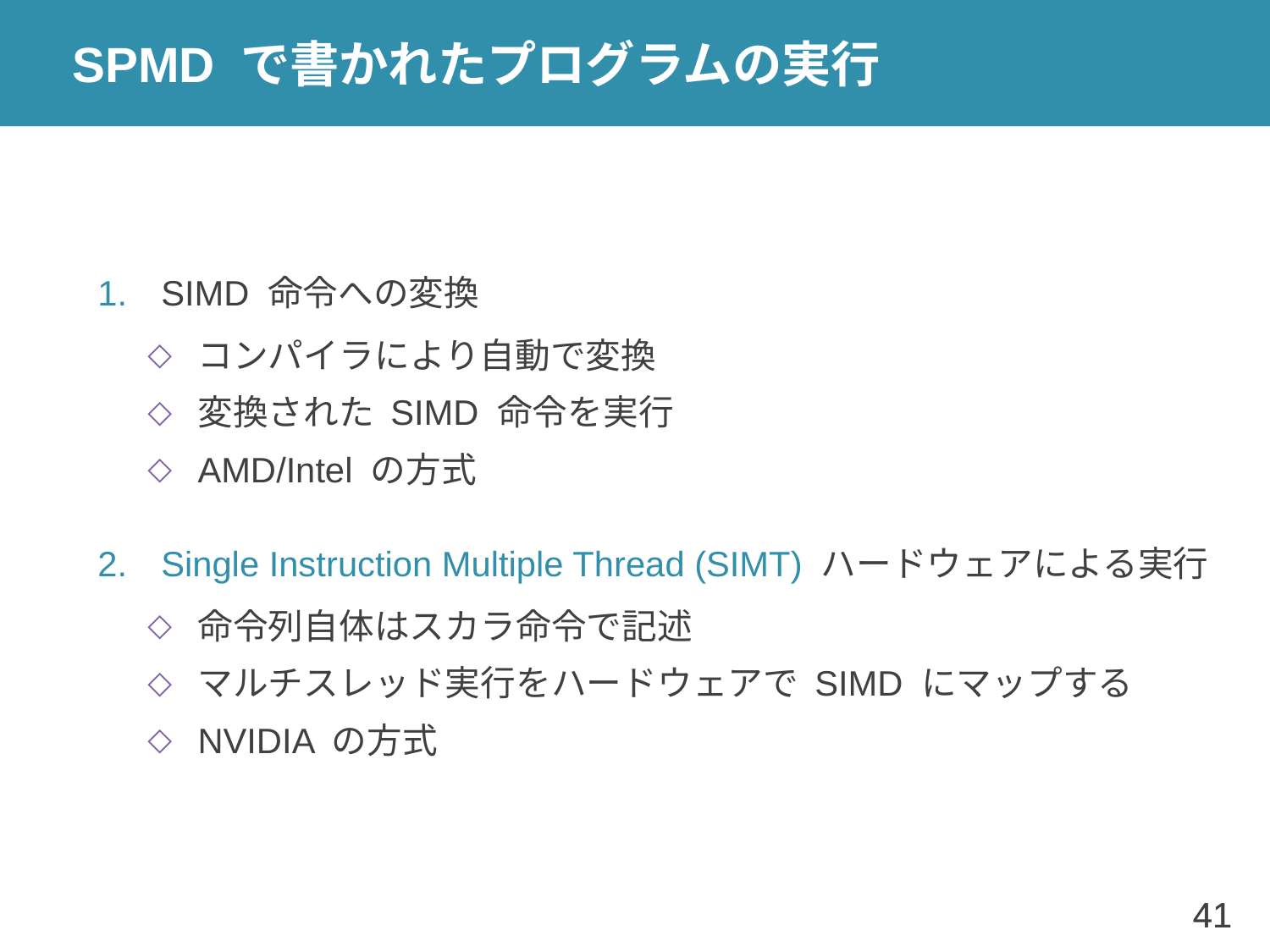

# SPMD で書かれたプログラムの実行
SIMD 命令への変換
コンパイラにより自動で変換
変換された SIMD 命令を実行
AMD/Intel の方式
Single Instruction Multiple Thread (SIMT) ハードウェアによる実行
命令列自体はスカラ命令で記述
マルチスレッド実行をハードウェアで SIMD にマップする
NVIDIA の方式